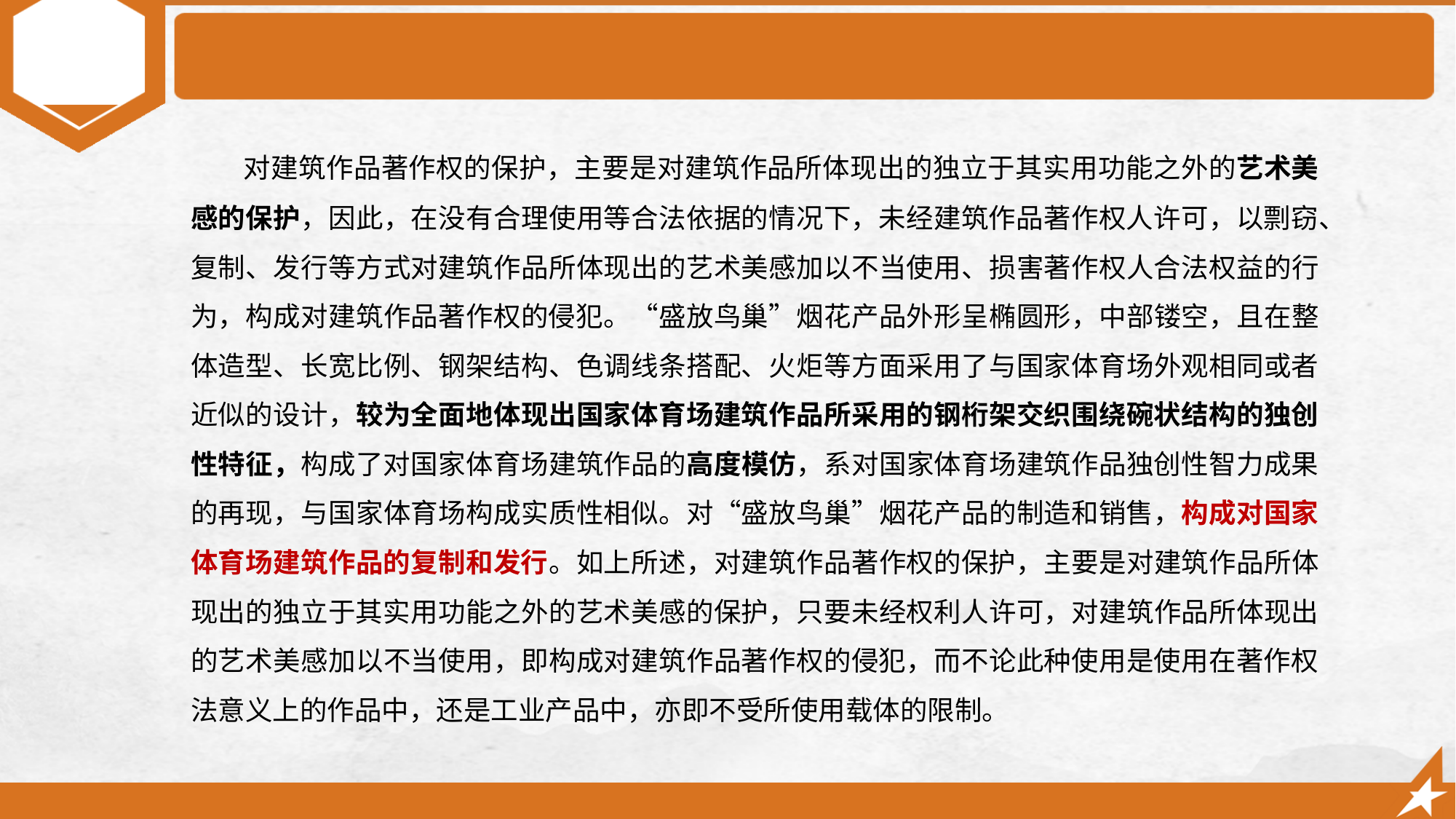

对建筑作品著作权的保护，主要是对建筑作品所体现出的独立于其实用功能之外的艺术美感的保护，因此，在没有合理使用等合法依据的情况下，未经建筑作品著作权人许可，以剽窃、复制、发行等方式对建筑作品所体现出的艺术美感加以不当使用、损害著作权人合法权益的行为，构成对建筑作品著作权的侵犯。“盛放鸟巢”烟花产品外形呈椭圆形，中部镂空，且在整体造型、长宽比例、钢架结构、色调线条搭配、火炬等方面采用了与国家体育场外观相同或者近似的设计，较为全面地体现出国家体育场建筑作品所采用的钢桁架交织围绕碗状结构的独创性特征，构成了对国家体育场建筑作品的高度模仿，系对国家体育场建筑作品独创性智力成果的再现，与国家体育场构成实质性相似。对“盛放鸟巢”烟花产品的制造和销售，构成对国家体育场建筑作品的复制和发行。如上所述，对建筑作品著作权的保护，主要是对建筑作品所体现出的独立于其实用功能之外的艺术美感的保护，只要未经权利人许可，对建筑作品所体现出的艺术美感加以不当使用，即构成对建筑作品著作权的侵犯，而不论此种使用是使用在著作权法意义上的作品中，还是工业产品中，亦即不受所使用载体的限制。